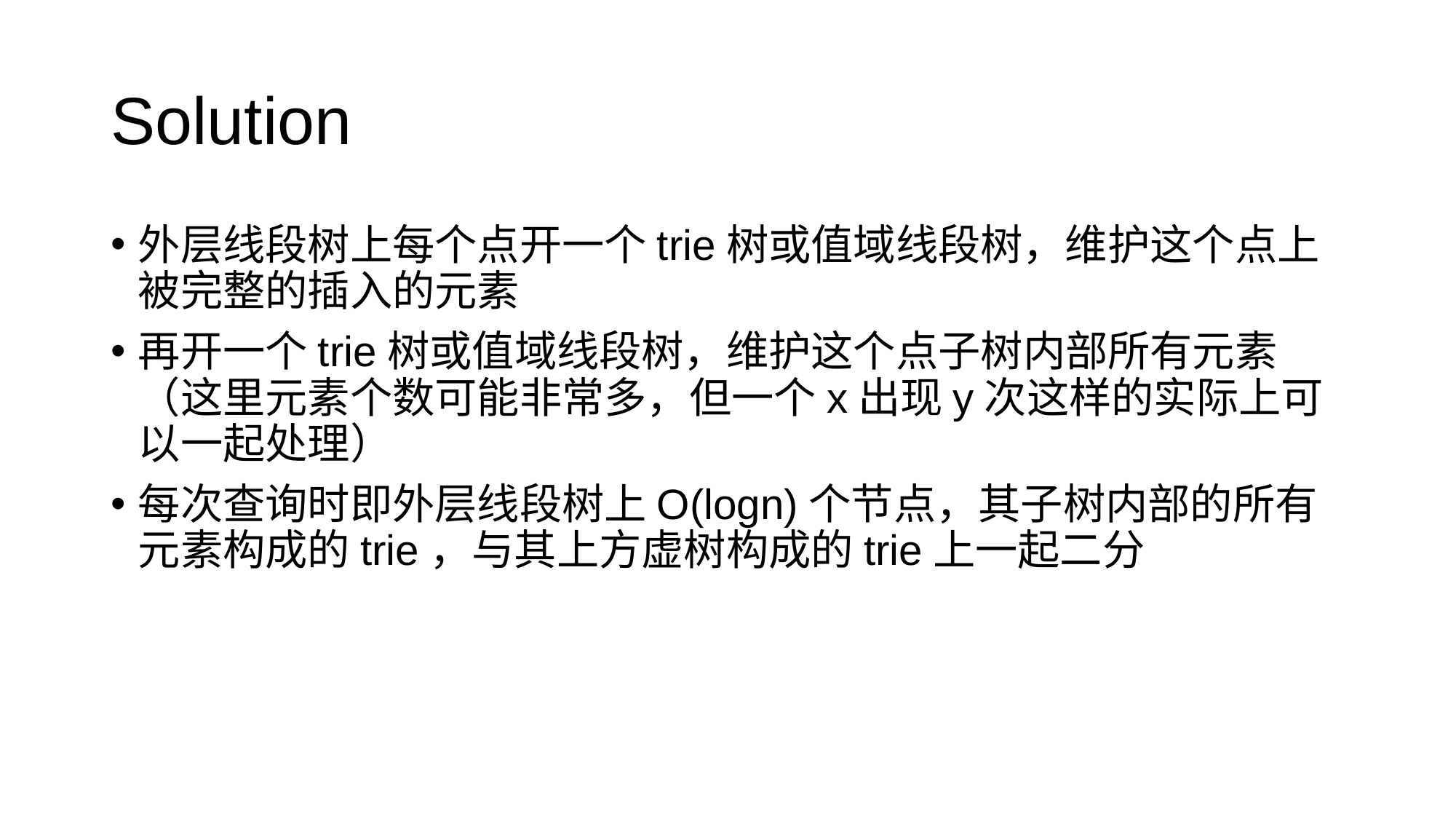

# Solution
外层线段树上每个点开一个trie树或值域线段树，维护这个点上被完整的插入的元素
再开一个trie树或值域线段树，维护这个点子树内部所有元素（这里元素个数可能非常多，但一个x出现y次这样的实际上可以一起处理）
每次查询时即外层线段树上O(logn)个节点，其子树内部的所有元素构成的trie，与其上方虚树构成的trie上一起二分